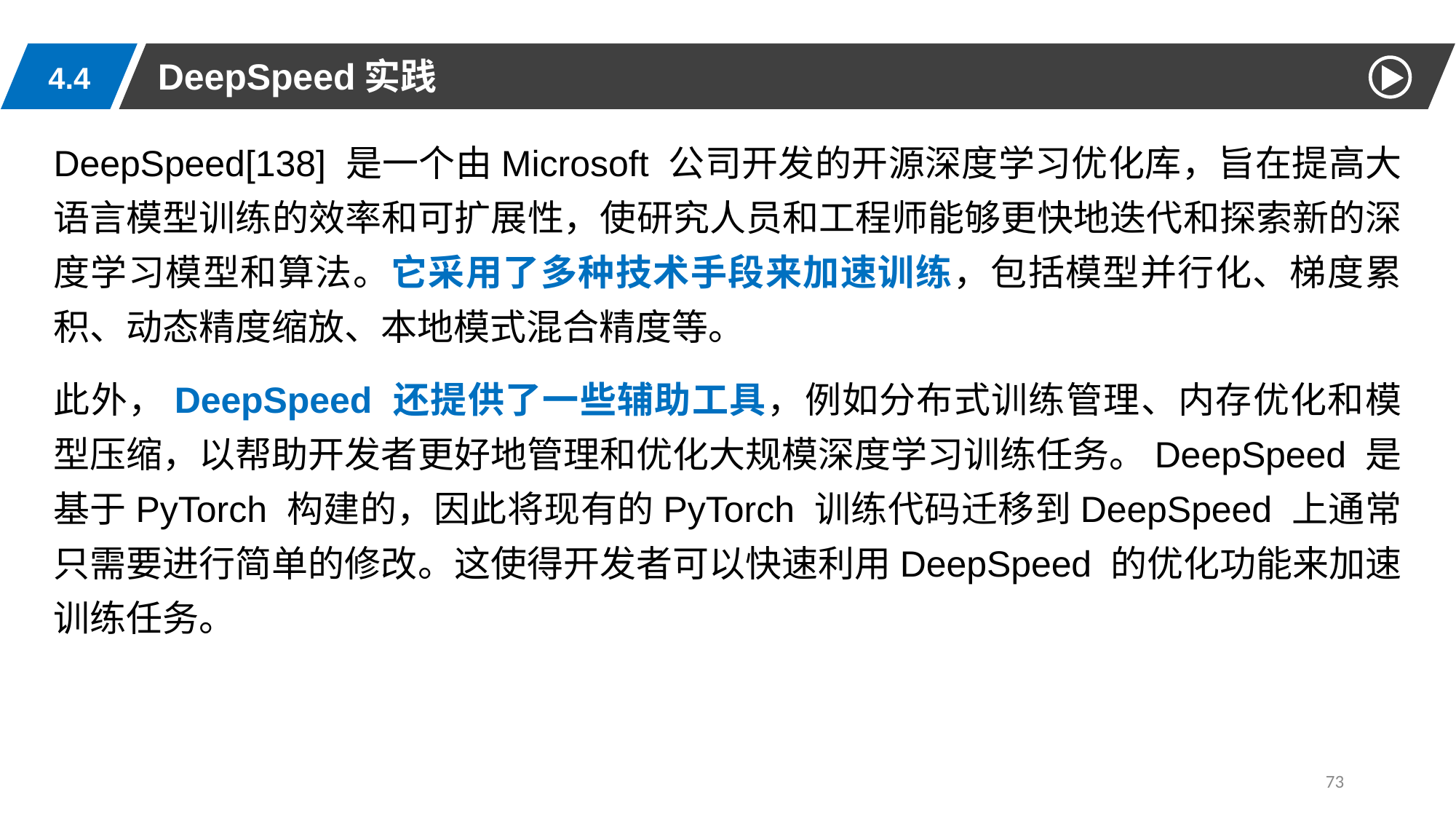

DeepSpeed实践
4.4

DeepSpeed[138] 是一个由Microsoft 公司开发的开源深度学习优化库，旨在提高大语言模型训练的效率和可扩展性，使研究人员和工程师能够更快地迭代和探索新的深度学习模型和算法。它采用了多种技术手段来加速训练，包括模型并行化、梯度累积、动态精度缩放、本地模式混合精度等。
此外，DeepSpeed 还提供了一些辅助工具，例如分布式训练管理、内存优化和模型压缩，以帮助开发者更好地管理和优化大规模深度学习训练任务。DeepSpeed 是基于PyTorch 构建的，因此将现有的PyTorch 训练代码迁移到DeepSpeed 上通常只需要进行简单的修改。这使得开发者可以快速利用DeepSpeed 的优化功能来加速训练任务。
73